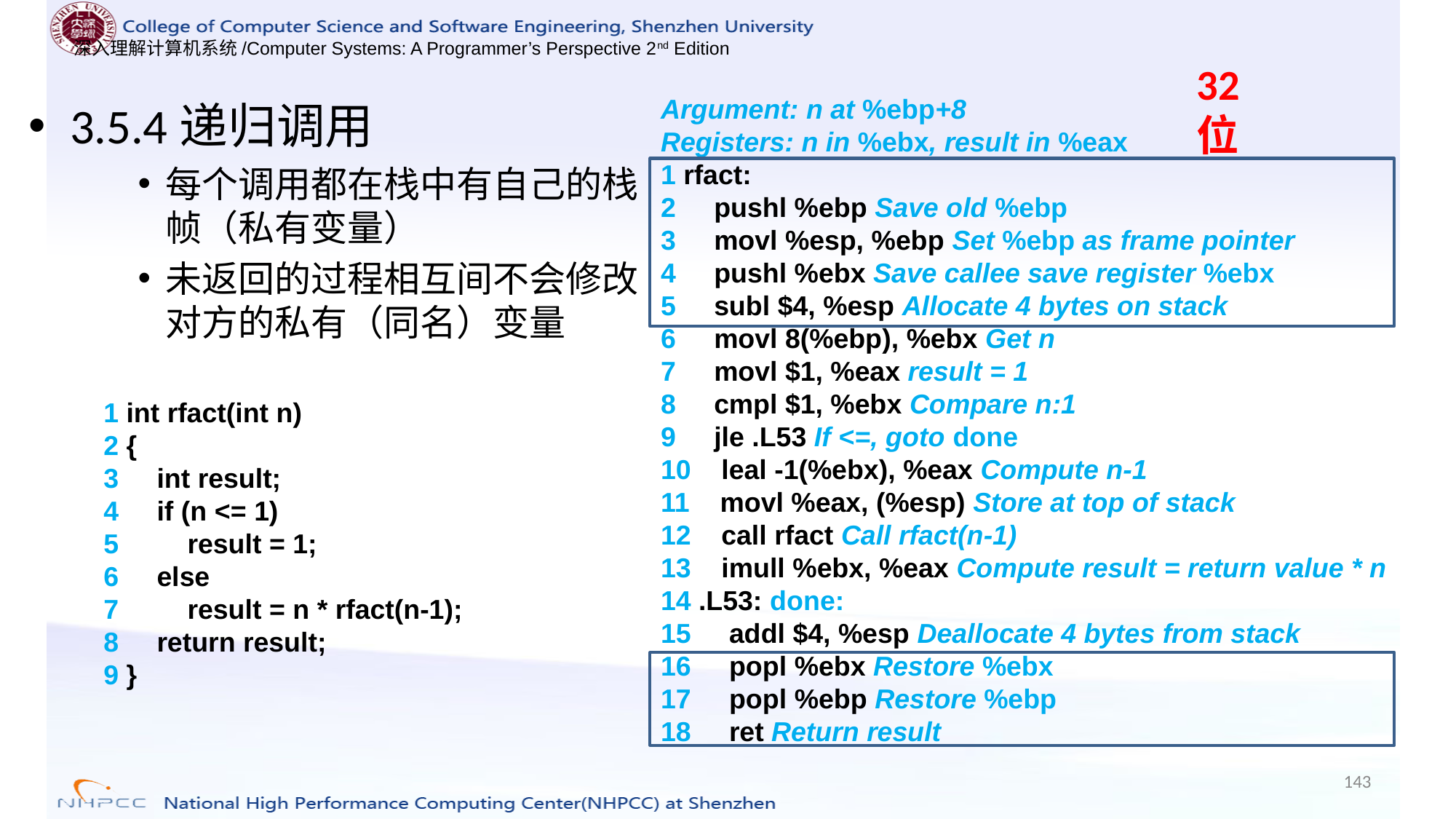

32位
Argument: n at %ebp+8
Registers: n in %ebx, result in %eax
1 rfact:
2     pushl %ebp Save old %ebp
3     movl %esp, %ebp Set %ebp as frame pointer
4     pushl %ebx Save callee save register %ebx
5     subl $4, %esp Allocate 4 bytes on stack
6     movl 8(%ebp), %ebx Get n
7     movl $1, %eax result = 1
8     cmpl $1, %ebx Compare n:1
9     jle .L53 If <=, goto done
10    leal -1(%ebx), %eax Compute n-1
11    movl %eax, (%esp) Store at top of stack
12    call rfact Call rfact(n-1)
13    imull %ebx, %eax Compute result = return value * n
14 .L53: done:
15     addl $4, %esp Deallocate 4 bytes from stack
16     popl %ebx Restore %ebx
17     popl %ebp Restore %ebp
18     ret Return result
3.5.4递归调用
每个调用都在栈中有自己的栈帧（私有变量）
未返回的过程相互间不会修改对方的私有（同名）变量

1 int rfact(int n)
2 {
3     int result;
4     if (n <= 1)
5         result = 1;
6     else
7         result = n * rfact(n-1);
8     return result;
9 }

143